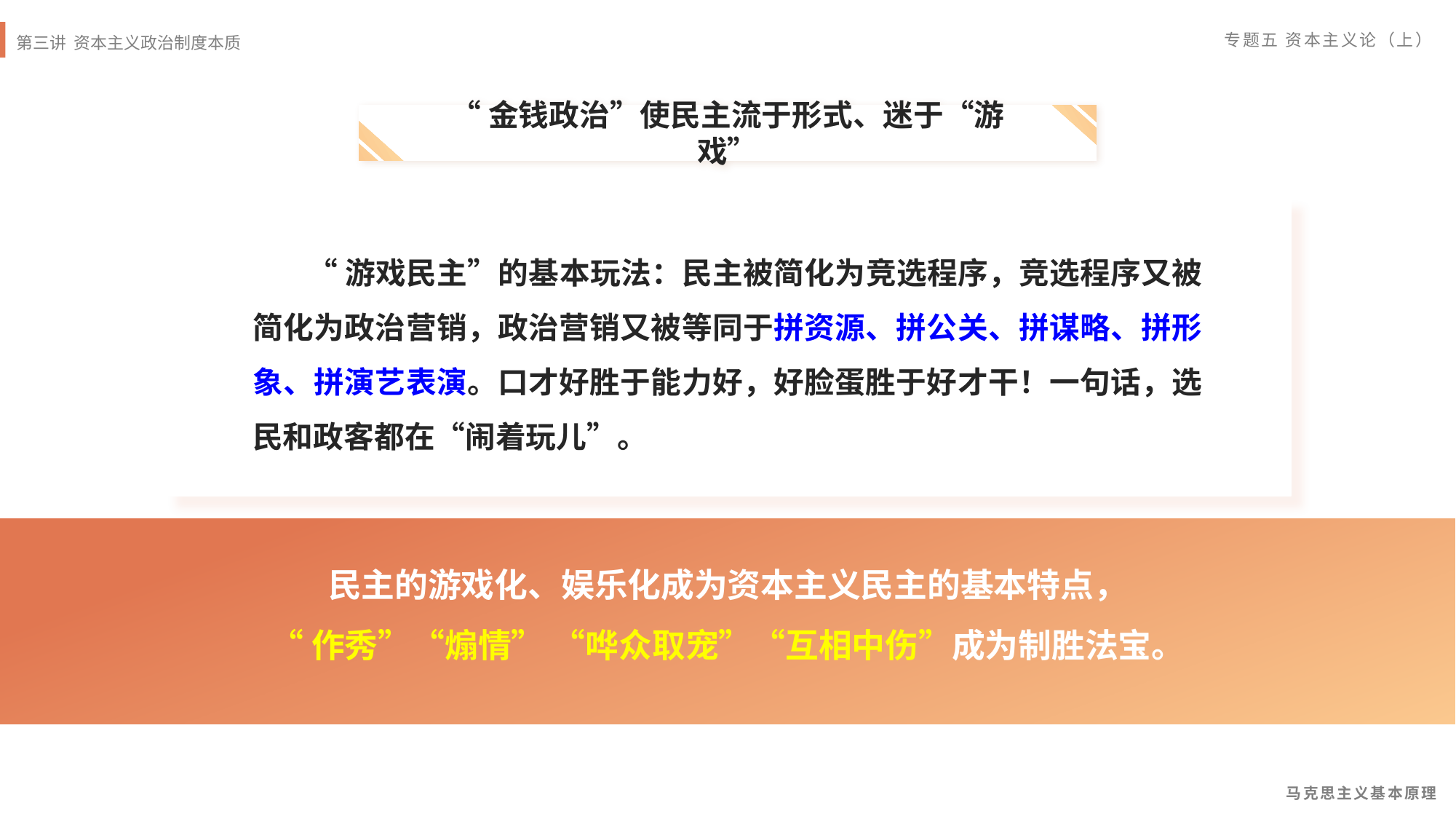

“金钱政治”使民主流于形式、迷于“游戏”

“游戏民主”的基本玩法：民主被简化为竞选程序，竞选程序又被简化为政治营销，政治营销又被等同于拼资源、拼公关、拼谋略、拼形象、拼演艺表演。口才好胜于能力好，好脸蛋胜于好才干！一句话，选民和政客都在“闹着玩儿”。

民主的游戏化、娱乐化成为资本主义民主的基本特点，
“作秀”“煽情” “哗众取宠”“互相中伤”成为制胜法宝。